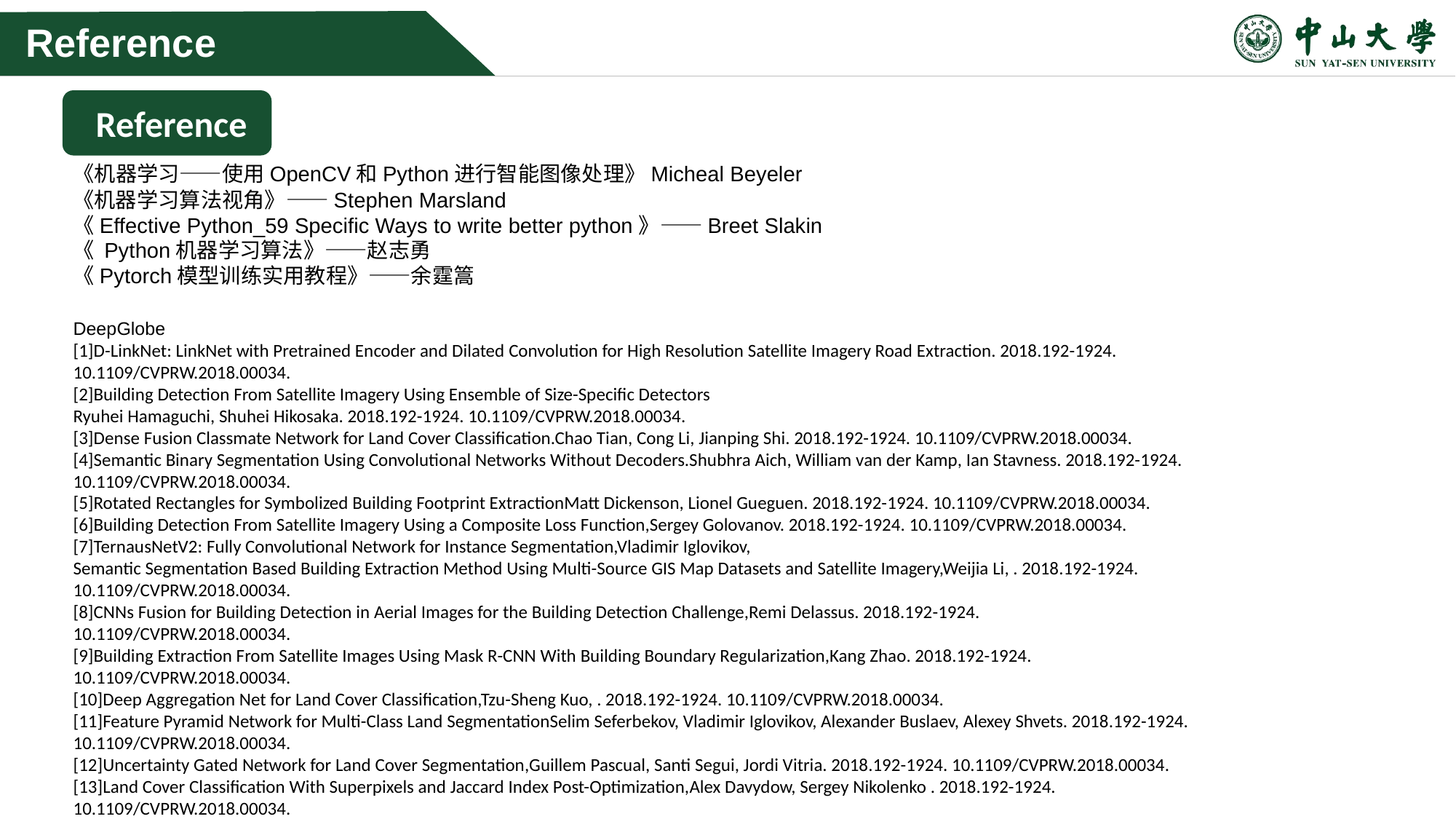

Reference
Reference
《机器学习——使用OpenCV和Python进行智能图像处理》Micheal Beyeler
《机器学习算法视角》——Stephen Marsland
《Effective Python_59 Specific Ways to write better python》——Breet Slakin
《 Python机器学习算法》——赵志勇
《Pytorch模型训练实用教程》——余霆篙

DeepGlobe
[1]D-LinkNet: LinkNet with Pretrained Encoder and Dilated Convolution for High Resolution Satellite Imagery Road Extraction. 2018.192-1924. 10.1109/CVPRW.2018.00034.
[2]Building Detection From Satellite Imagery Using Ensemble of Size-Specific Detectors
Ryuhei Hamaguchi, Shuhei Hikosaka. 2018.192-1924. 10.1109/CVPRW.2018.00034.
[3]Dense Fusion Classmate Network for Land Cover Classification.Chao Tian, Cong Li, Jianping Shi. 2018.192-1924. 10.1109/CVPRW.2018.00034.
[4]Semantic Binary Segmentation Using Convolutional Networks Without Decoders.Shubhra Aich, William van der Kamp, Ian Stavness. 2018.192-1924. 10.1109/CVPRW.2018.00034.
[5]Rotated Rectangles for Symbolized Building Footprint ExtractionMatt Dickenson, Lionel Gueguen. 2018.192-1924. 10.1109/CVPRW.2018.00034.
[6]Building Detection From Satellite Imagery Using a Composite Loss Function,Sergey Golovanov. 2018.192-1924. 10.1109/CVPRW.2018.00034.
[7]TernausNetV2: Fully Convolutional Network for Instance Segmentation,Vladimir Iglovikov,
Semantic Segmentation Based Building Extraction Method Using Multi-Source GIS Map Datasets and Satellite Imagery,Weijia Li, . 2018.192-1924. 10.1109/CVPRW.2018.00034.
[8]CNNs Fusion for Building Detection in Aerial Images for the Building Detection Challenge,Remi Delassus. 2018.192-1924. 10.1109/CVPRW.2018.00034.
[9]Building Extraction From Satellite Images Using Mask R-CNN With Building Boundary Regularization,Kang Zhao. 2018.192-1924. 10.1109/CVPRW.2018.00034.
[10]Deep Aggregation Net for Land Cover Classification,Tzu-Sheng Kuo, . 2018.192-1924. 10.1109/CVPRW.2018.00034.
[11]Feature Pyramid Network for Multi-Class Land SegmentationSelim Seferbekov, Vladimir Iglovikov, Alexander Buslaev, Alexey Shvets. 2018.192-1924. 10.1109/CVPRW.2018.00034.
[12]Uncertainty Gated Network for Land Cover Segmentation,Guillem Pascual, Santi Segui, Jordi Vitria. 2018.192-1924. 10.1109/CVPRW.2018.00034.
[13]Land Cover Classification With Superpixels and Jaccard Index Post-Optimization,Alex Davydow, Sergey Nikolenko . 2018.192-1924. 10.1109/CVPRW.2018.00034.